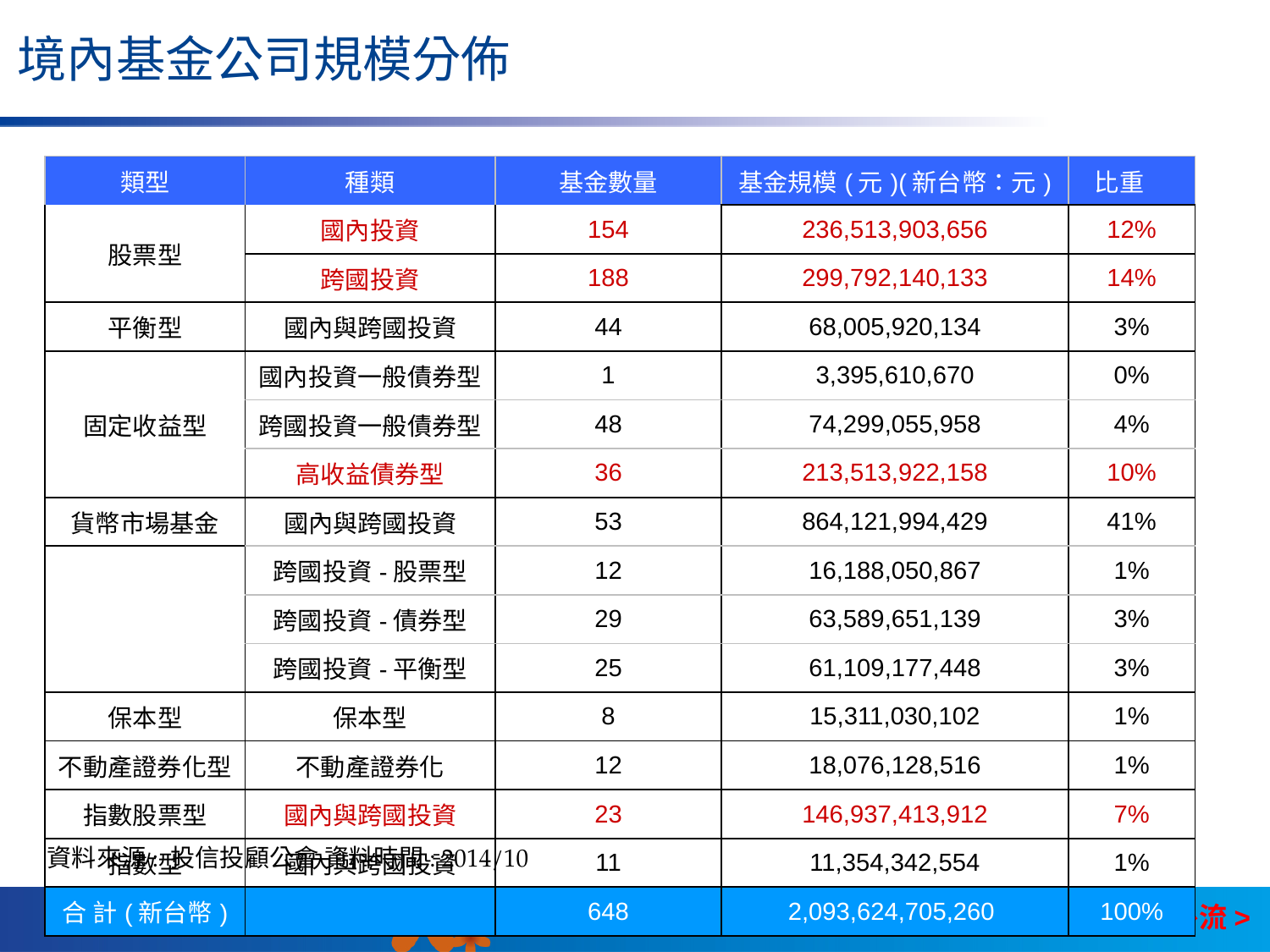

# 境內基金公司規模分佈
| 類型 | 種類 | 基金數量 | 基金規模(元)(新台幣：元) | 比重 |
| --- | --- | --- | --- | --- |
| 股票型 | 國內投資 | 154 | 236,513,903,656 | 12% |
|  | 跨國投資 | 188 | 299,792,140,133 | 14% |
| 平衡型 | 國內與跨國投資 | 44 | 68,005,920,134 | 3% |
| 固定收益型 | 國內投資一般債券型 | 1 | 3,395,610,670 | 0% |
|  | 跨國投資一般債券型 | 48 | 74,299,055,958 | 4% |
|  | 高收益債券型 | 36 | 213,513,922,158 | 10% |
| 貨幣市場基金 | 國內與跨國投資 | 53 | 864,121,994,429 | 41% |
|  | 跨國投資-股票型 | 12 | 16,188,050,867 | 1% |
|  | 跨國投資-債券型 | 29 | 63,589,651,139 | 3% |
|  | 跨國投資-平衡型 | 25 | 61,109,177,448 | 3% |
| 保本型 | 保本型 | 8 | 15,311,030,102 | 1% |
| 不動產證券化型 | 不動產證券化 | 12 | 18,076,128,516 | 1% |
| 指數股票型 | 國內與跨國投資 | 23 | 146,937,413,912 | 7% |
| 指數型 | 國內與跨國投資 | 11 | 11,354,342,554 | 1% |
| 合 計(新台幣) |  | 648 | 2,093,624,705,260 | 100% |
資料來源: 投信投顧公會 資料時間: 2014/10